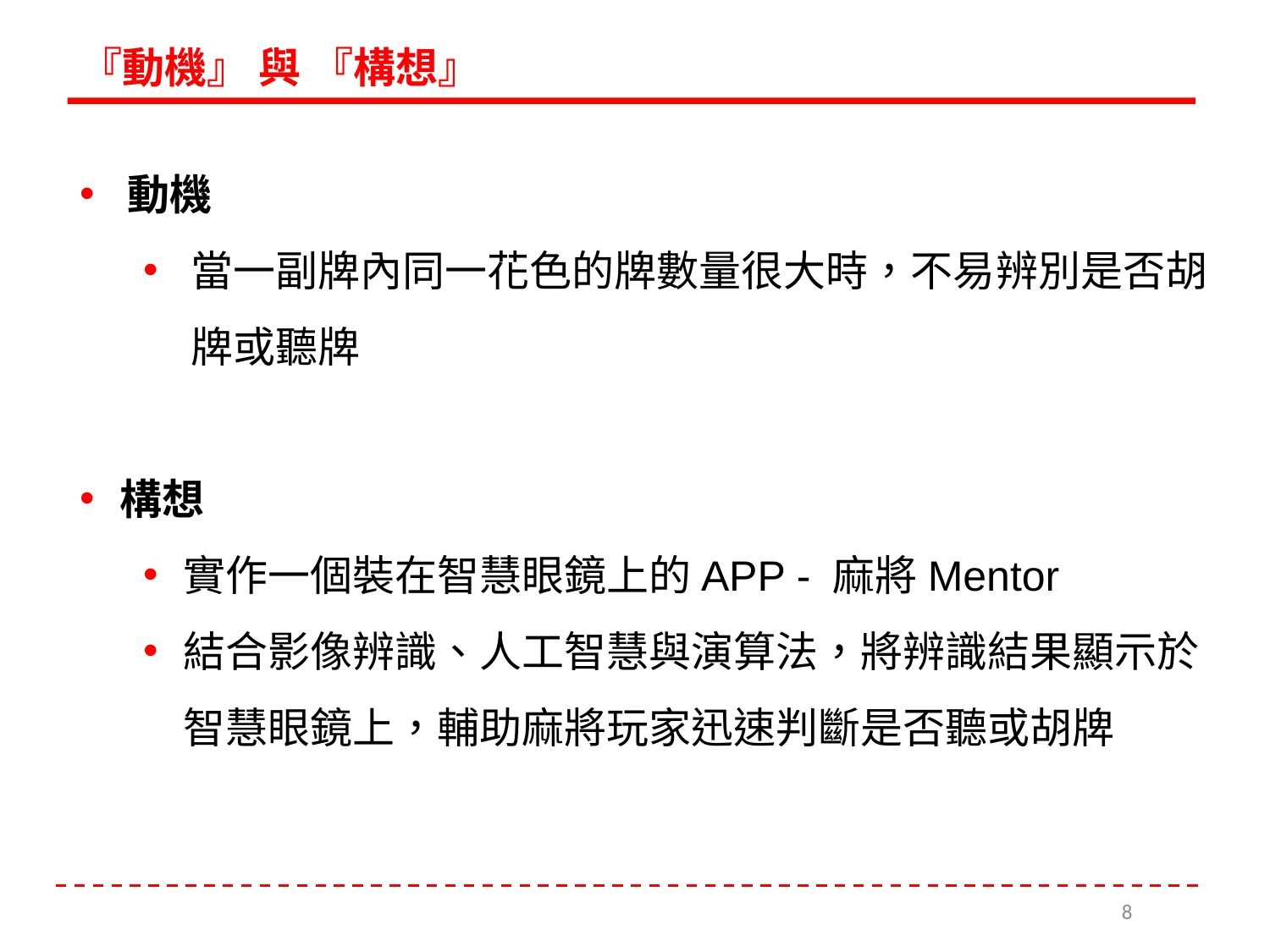

『動機』 與 『構想』
動機
當一副牌內同一花色的牌數量很大時，不易辨別是否胡牌或聽牌

構想
實作一個裝在智慧眼鏡上的APP - 麻將Mentor
結合影像辨識、人工智慧與演算法，將辨識結果顯示於智慧眼鏡上，輔助麻將玩家迅速判斷是否聽或胡牌

8